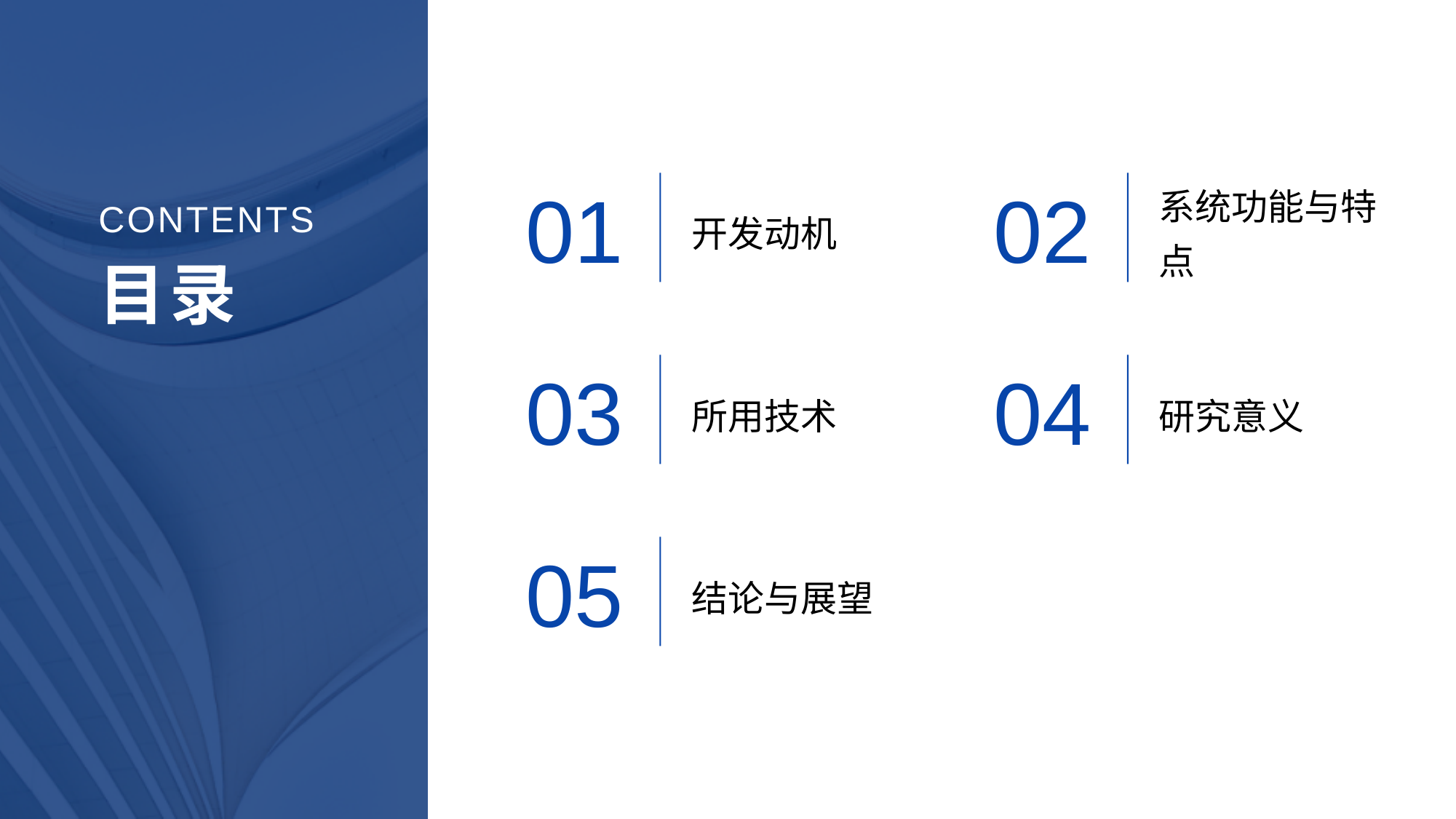

01
02

开发动机

系统功能与特点
03
04

所用技术

研究意义
05

结论与展望
CONTENTS
目录